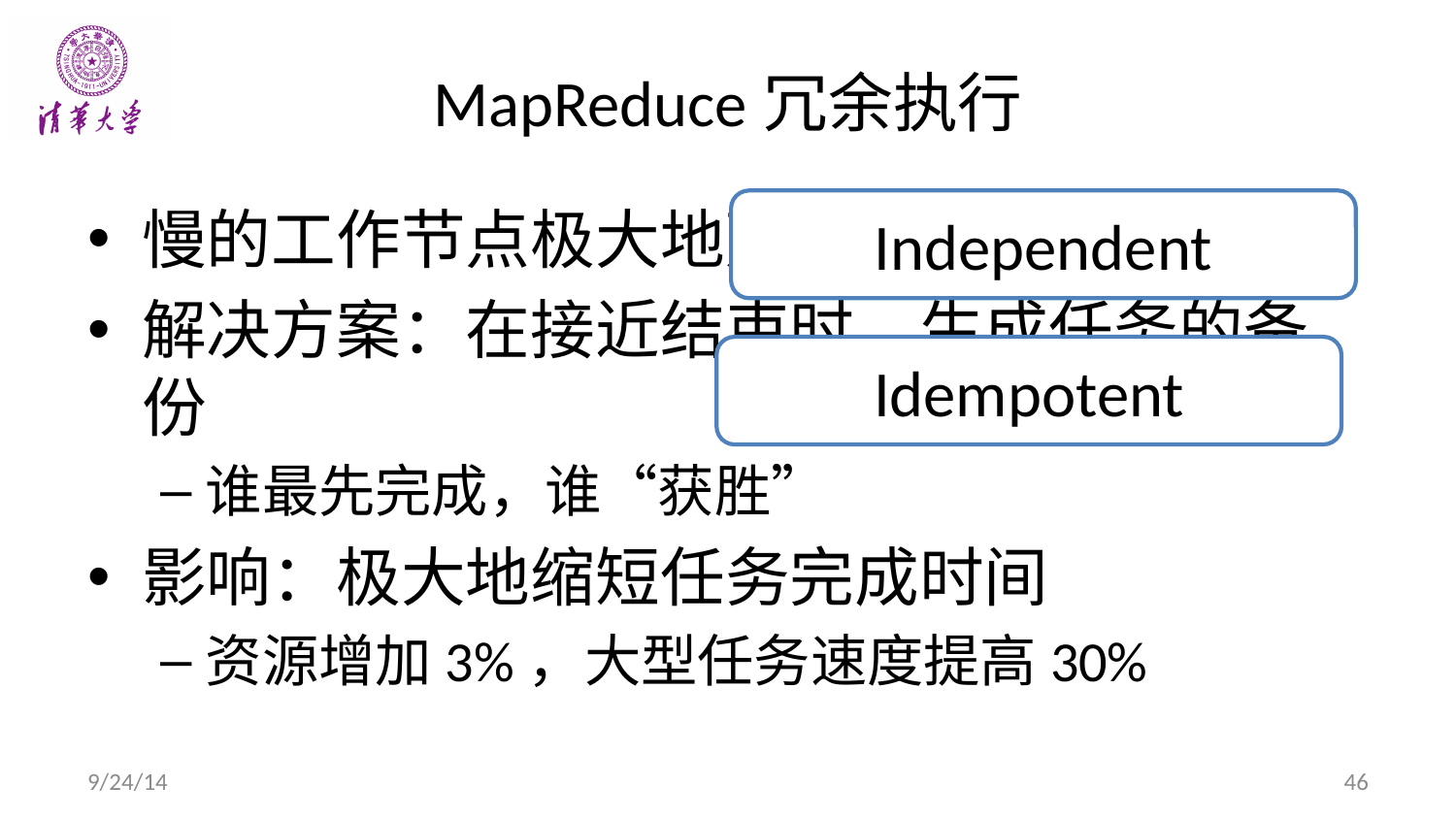

# MapReduce冗余执行
Independent
慢的工作节点极大地延长完成时间
解决方案：在接近结束时，生成任务的备份
谁最先完成，谁“获胜”
影响：极大地缩短任务完成时间
资源增加3%，大型任务速度提高30%
Idempotent
9/24/14
46